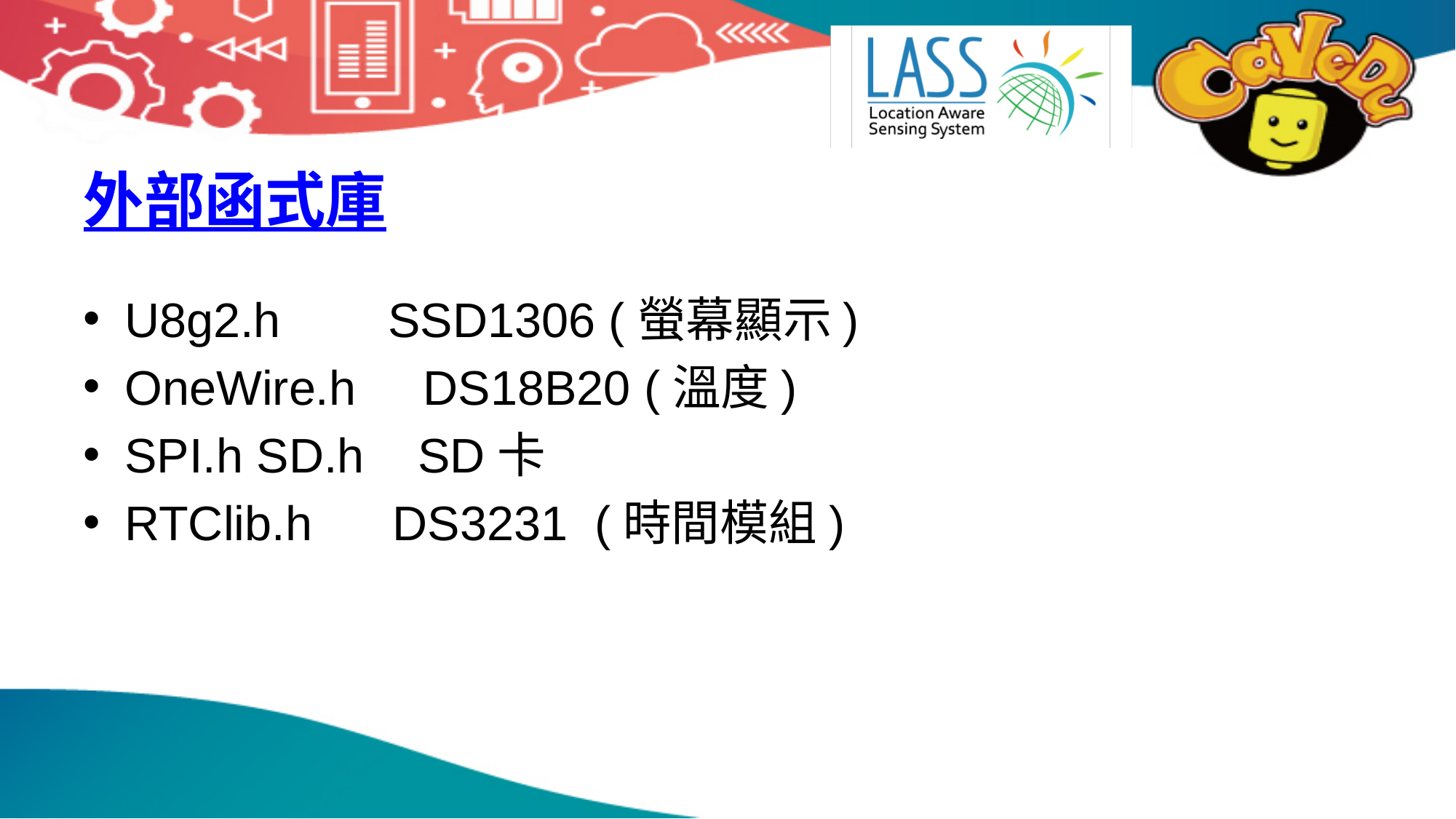

# 外部函式庫
U8g2.h        SSD1306 (螢幕顯示)
OneWire.h     DS18B20 (溫度)
SPI.h SD.h    SD卡
RTClib.h      DS3231  (時間模組)